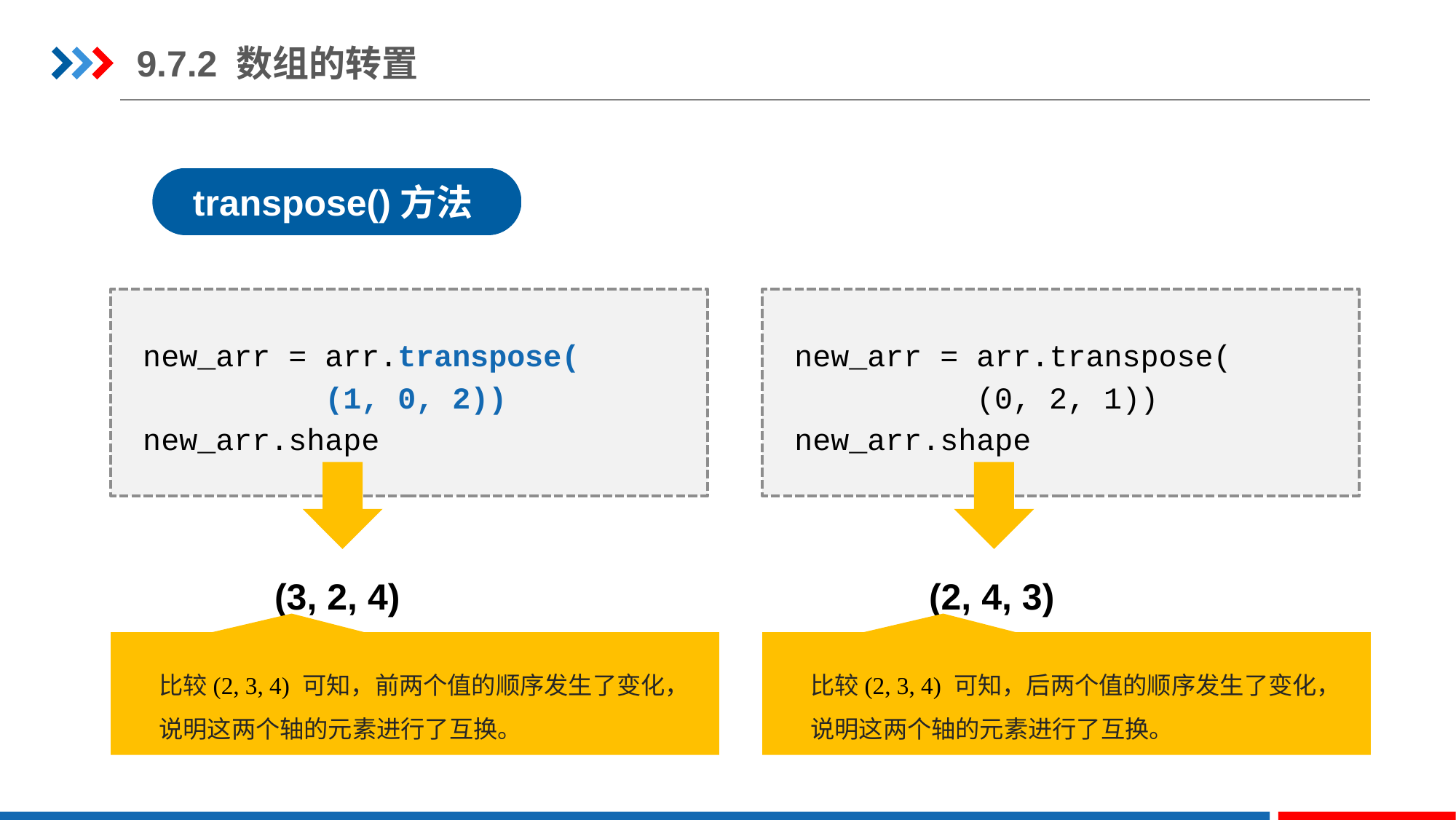

9.7.2 数组的转置
transpose()方法

new_arr = arr.transpose(
          (1, 0, 2))
new_arr.shape
new_arr = arr.transpose(
          (0, 2, 1))
new_arr.shape

(3, 2, 4)
(2, 4, 3)

比较(2, 3, 4) 可知，前两个值的顺序发生了变化，说明这两个轴的元素进行了互换。
比较(2, 3, 4) 可知，后两个值的顺序发生了变化，说明这两个轴的元素进行了互换。